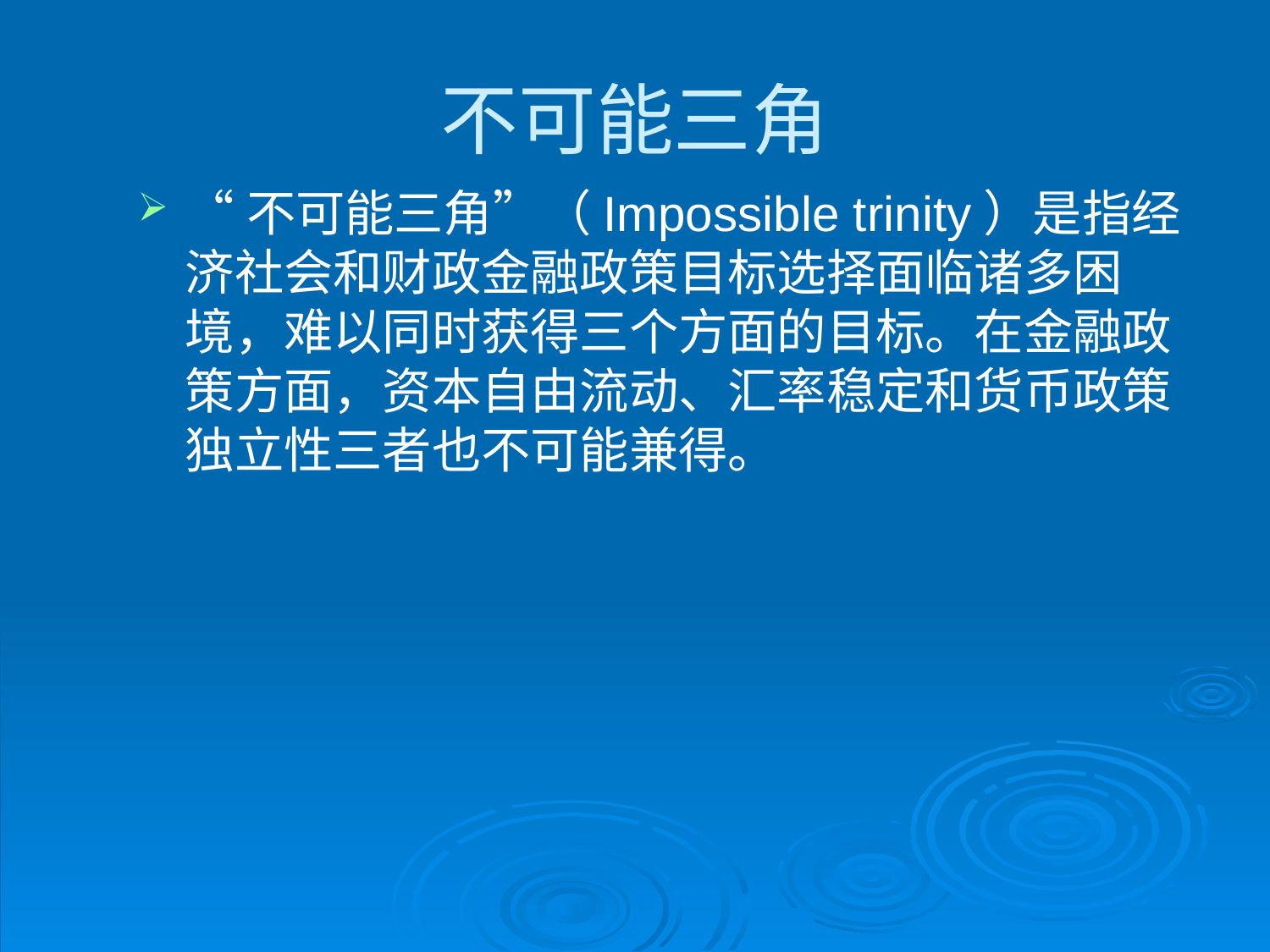

# 不可能三角
“不可能三角”（Impossible trinity）是指经济社会和财政金融政策目标选择面临诸多困境，难以同时获得三个方面的目标。在金融政策方面，资本自由流动、汇率稳定和货币政策独立性三者也不可能兼得。